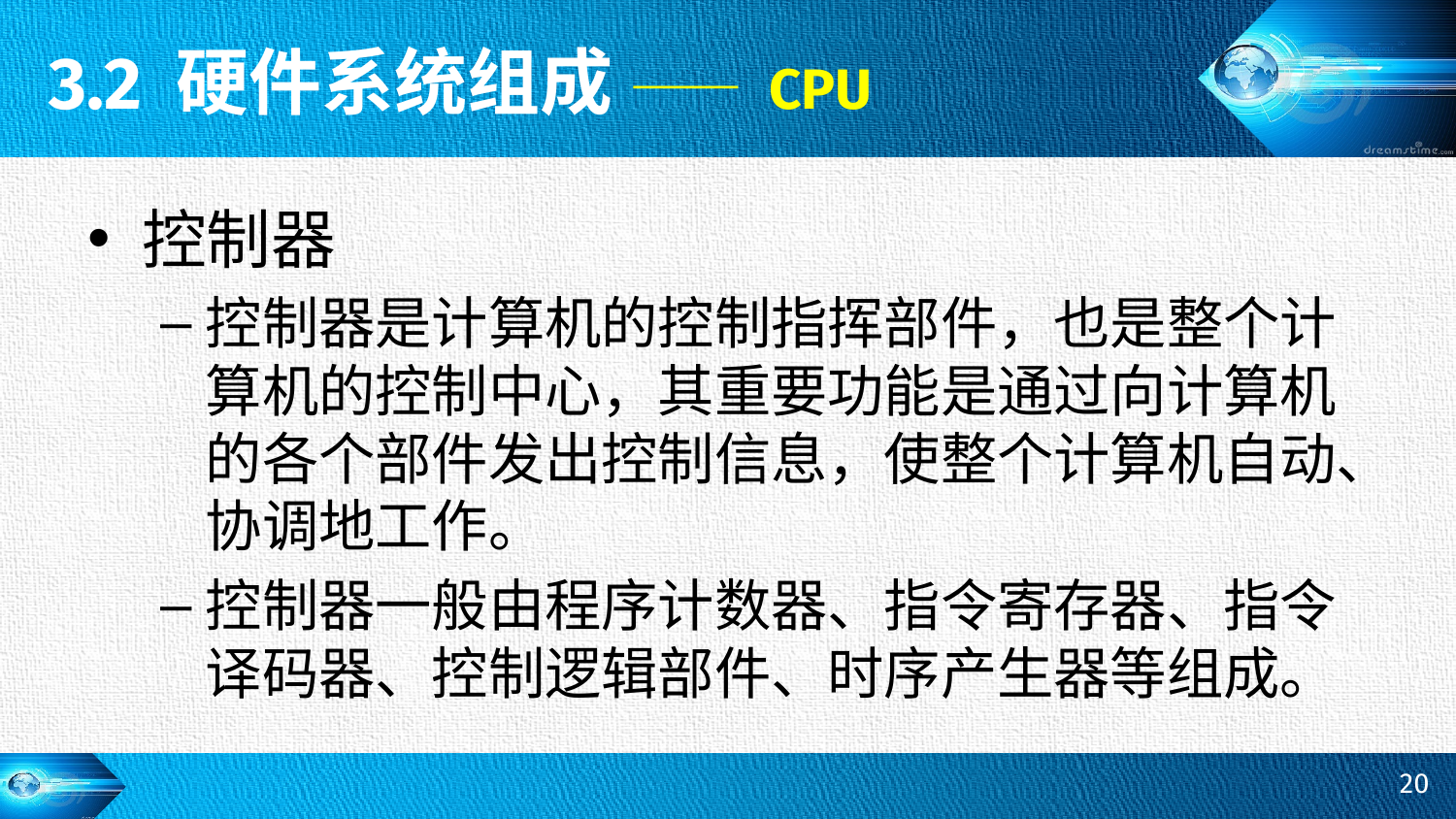

3.2 硬件系统组成 —— CPU
控制器
控制器是计算机的控制指挥部件，也是整个计算机的控制中心，其重要功能是通过向计算机的各个部件发出控制信息，使整个计算机自动、协调地工作。
控制器一般由程序计数器、指令寄存器、指令译码器、控制逻辑部件、时序产生器等组成。
20